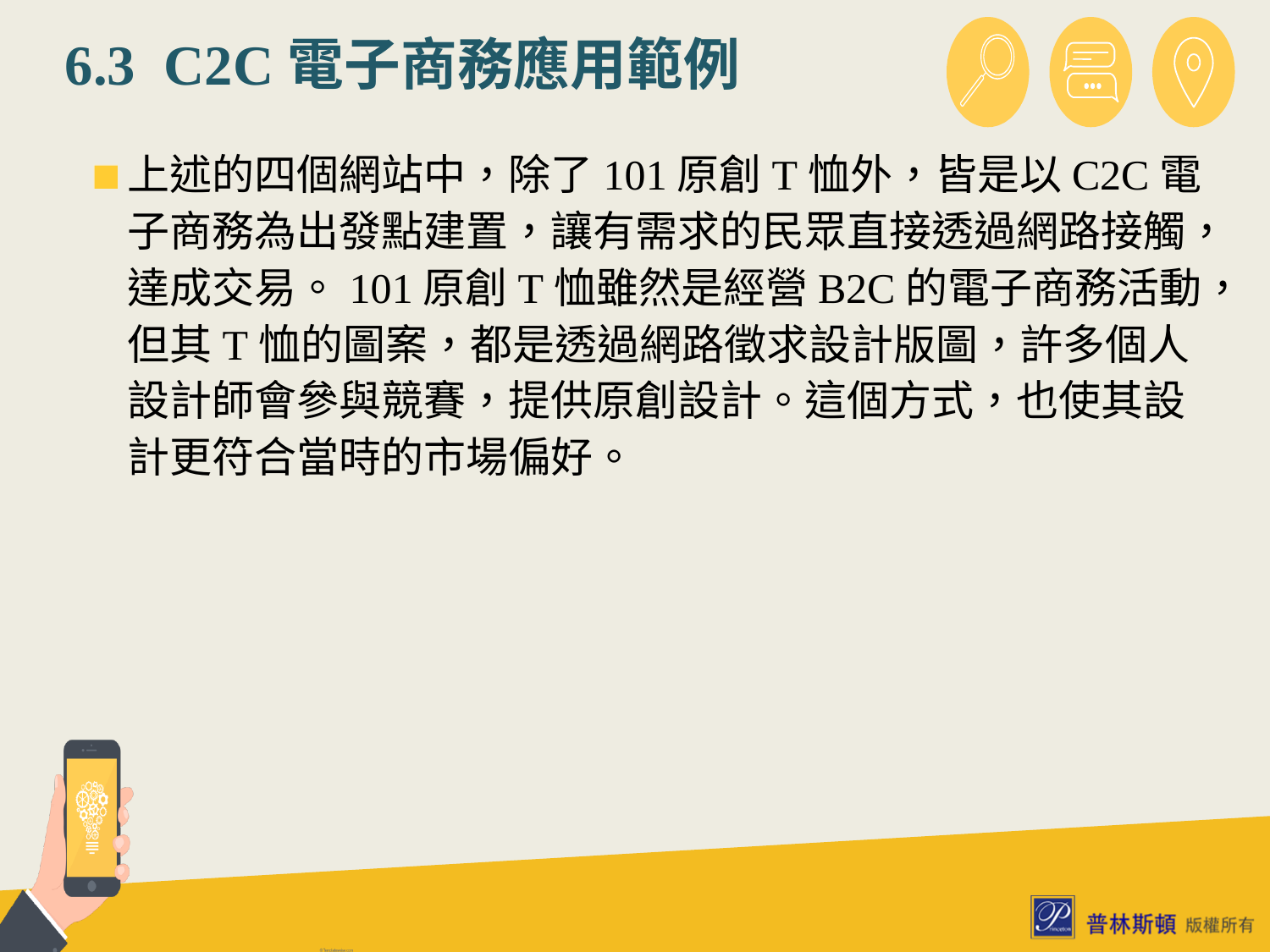

# 6.3  C2C電子商務應用範例
上述的四個網站中，除了101原創T恤外，皆是以C2C電子商務為出發點建置，讓有需求的民眾直接透過網路接觸，達成交易。101原創T恤雖然是經營B2C的電子商務活動，但其T恤的圖案，都是透過網路徵求設計版圖，許多個人設計師會參與競賽，提供原創設計。這個方式，也使其設計更符合當時的市場偏好。